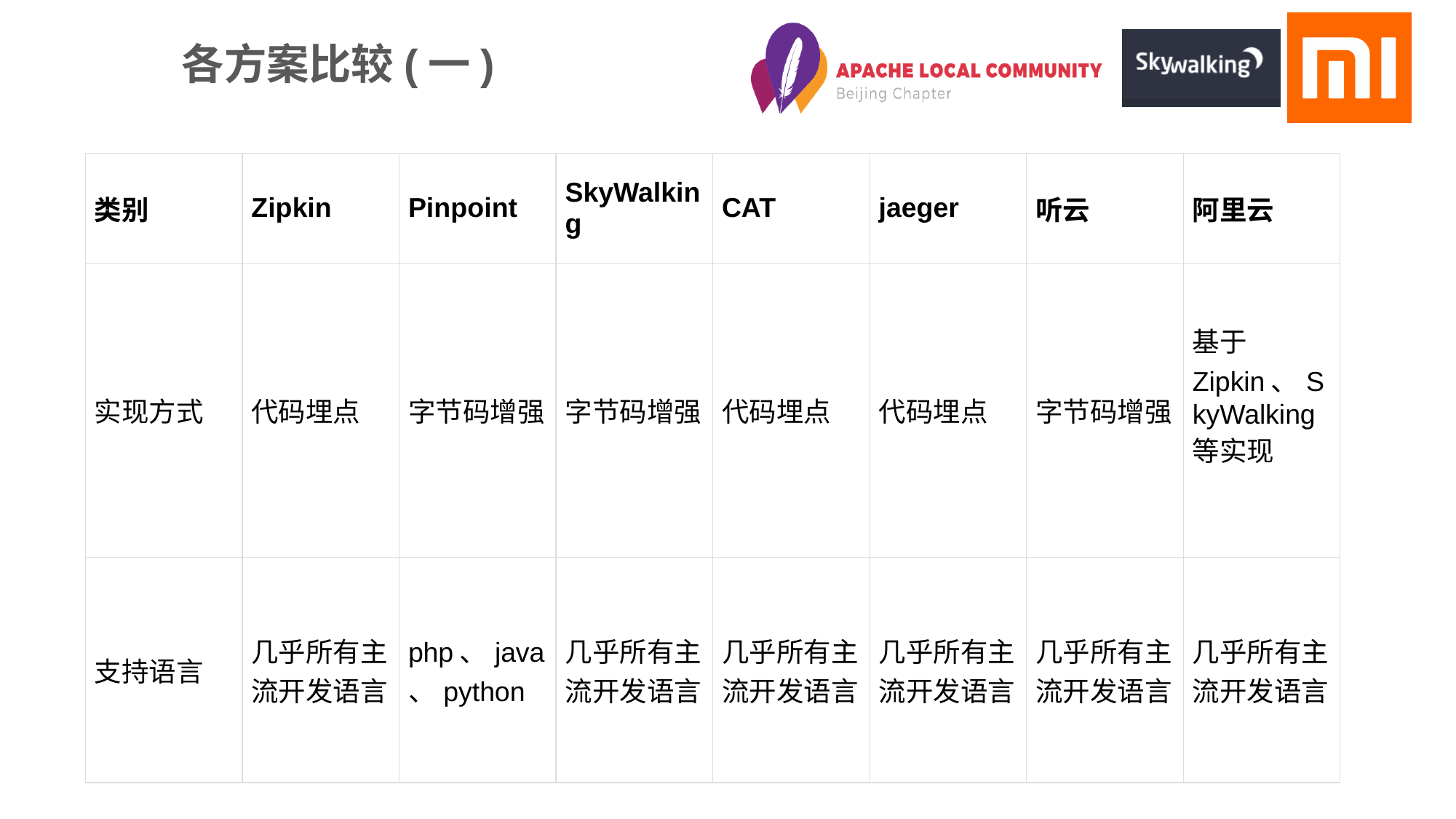

# 各方案比较(一)
| 类别 | Zipkin | Pinpoint | SkyWalking | CAT | jaeger | 听云 | 阿里云 |
| --- | --- | --- | --- | --- | --- | --- | --- |
| 实现方式 | 代码埋点 | 字节码增强 | 字节码增强 | 代码埋点 | 代码埋点 | 字节码增强 | 基于Zipkin、SkyWalking等实现 |
| 支持语言 | 几乎所有主流开发语言 | php、java、python | 几乎所有主流开发语言 | 几乎所有主流开发语言 | 几乎所有主流开发语言 | 几乎所有主流开发语言 | 几乎所有主流开发语言 |
skywalking在小米应用